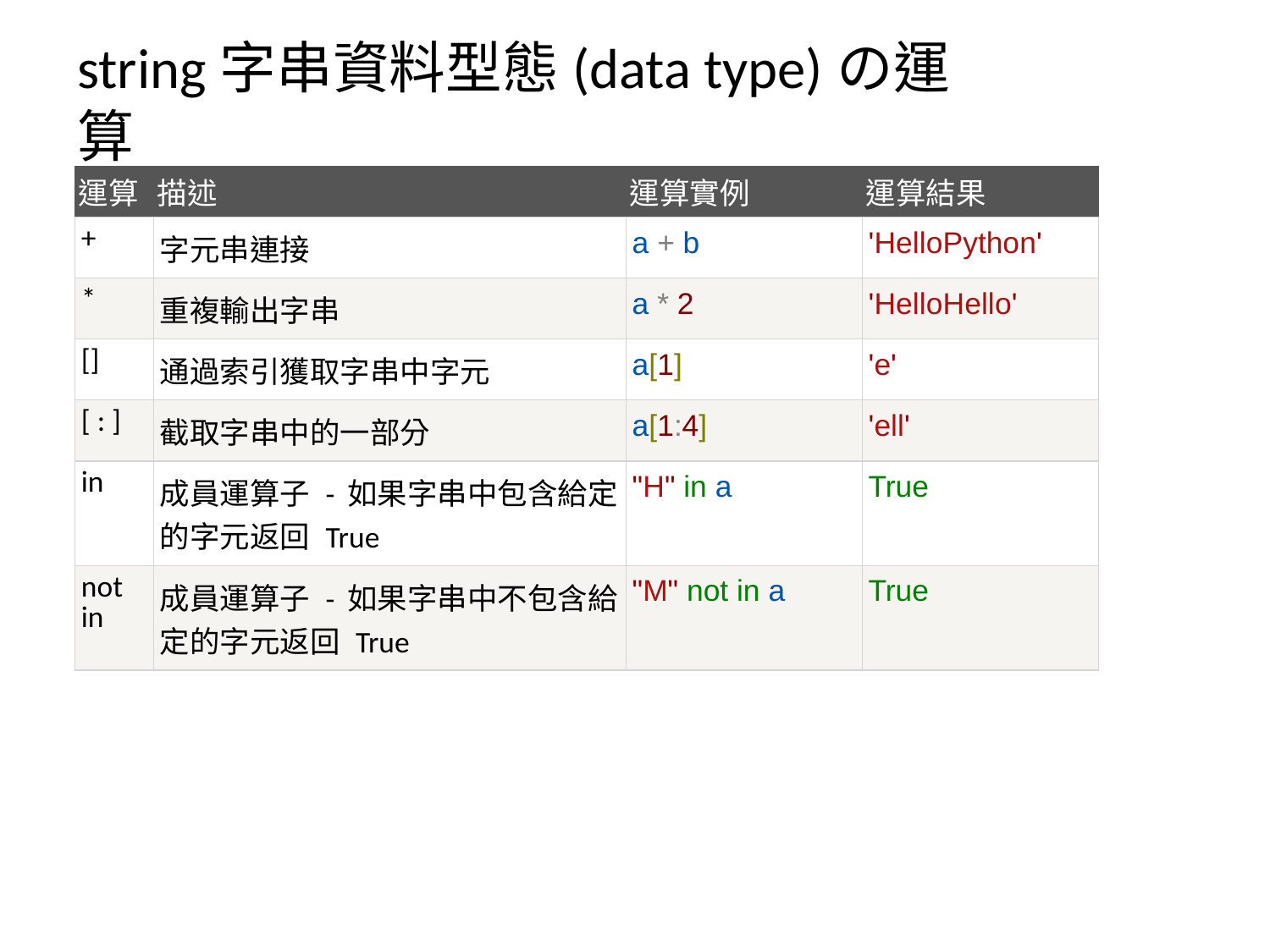

string字串資料型態(data type)の運算
| 運算 | 描述 | 運算實例 | 運算結果 |
| --- | --- | --- | --- |
| + | 字元串連接 | a + b | 'HelloPython' |
| \* | 重複輸出字串 | a \* 2 | 'HelloHello' |
| [] | 通過索引獲取字串中字元 | a[1] | 'e' |
| [ : ] | 截取字串中的一部分 | a[1:4] | 'ell' |
| in | 成員運算子 - 如果字串中包含給定的字元返回 True | "H" in a | True |
| not in | 成員運算子 - 如果字串中不包含給定的字元返回 True | "M" not in a | True |